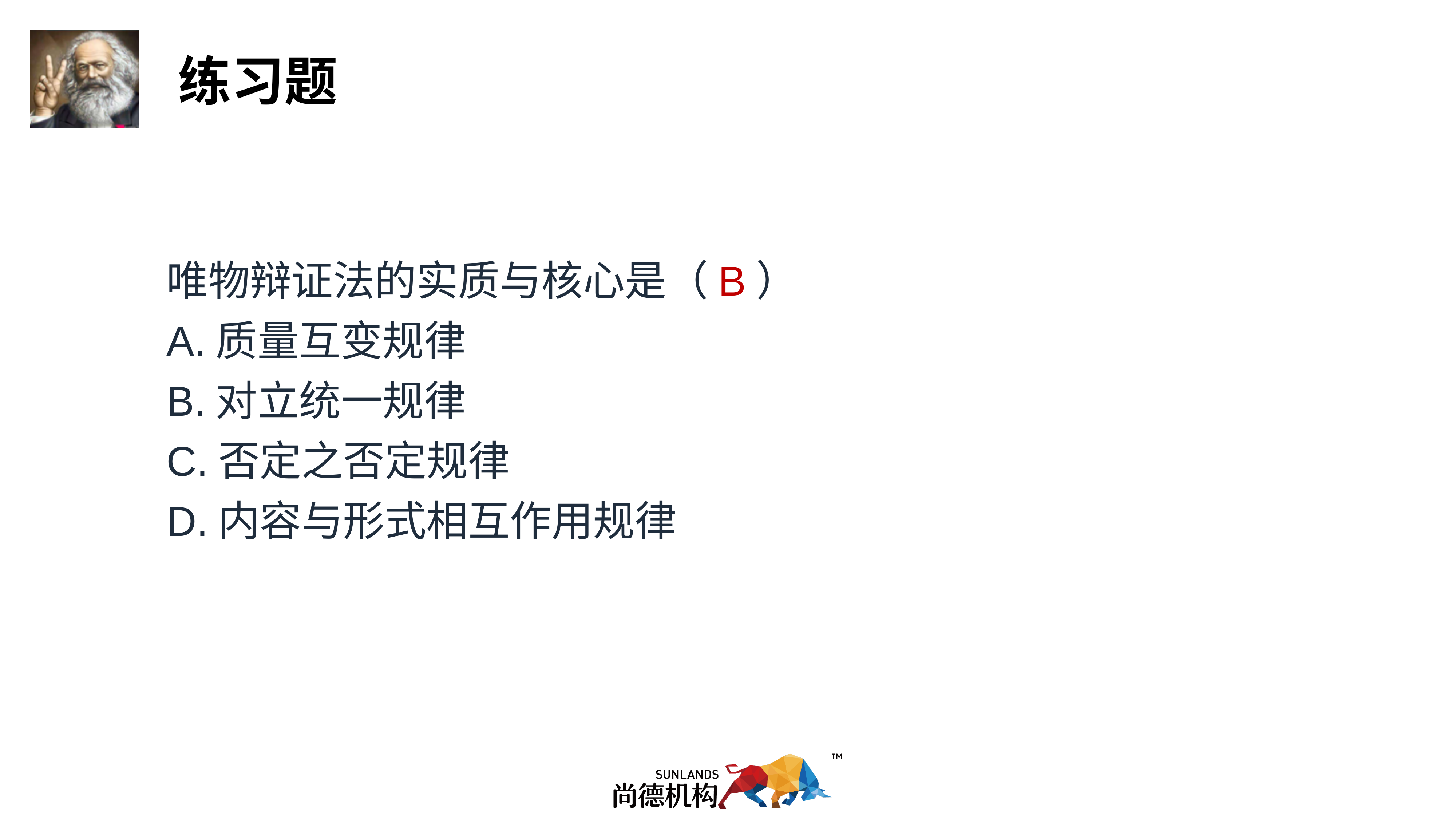

唯物辩证法的实质与核心是（B）
A.质量互变规律
B.对立统一规律
C.否定之否定规律
D.内容与形式相互作用规律